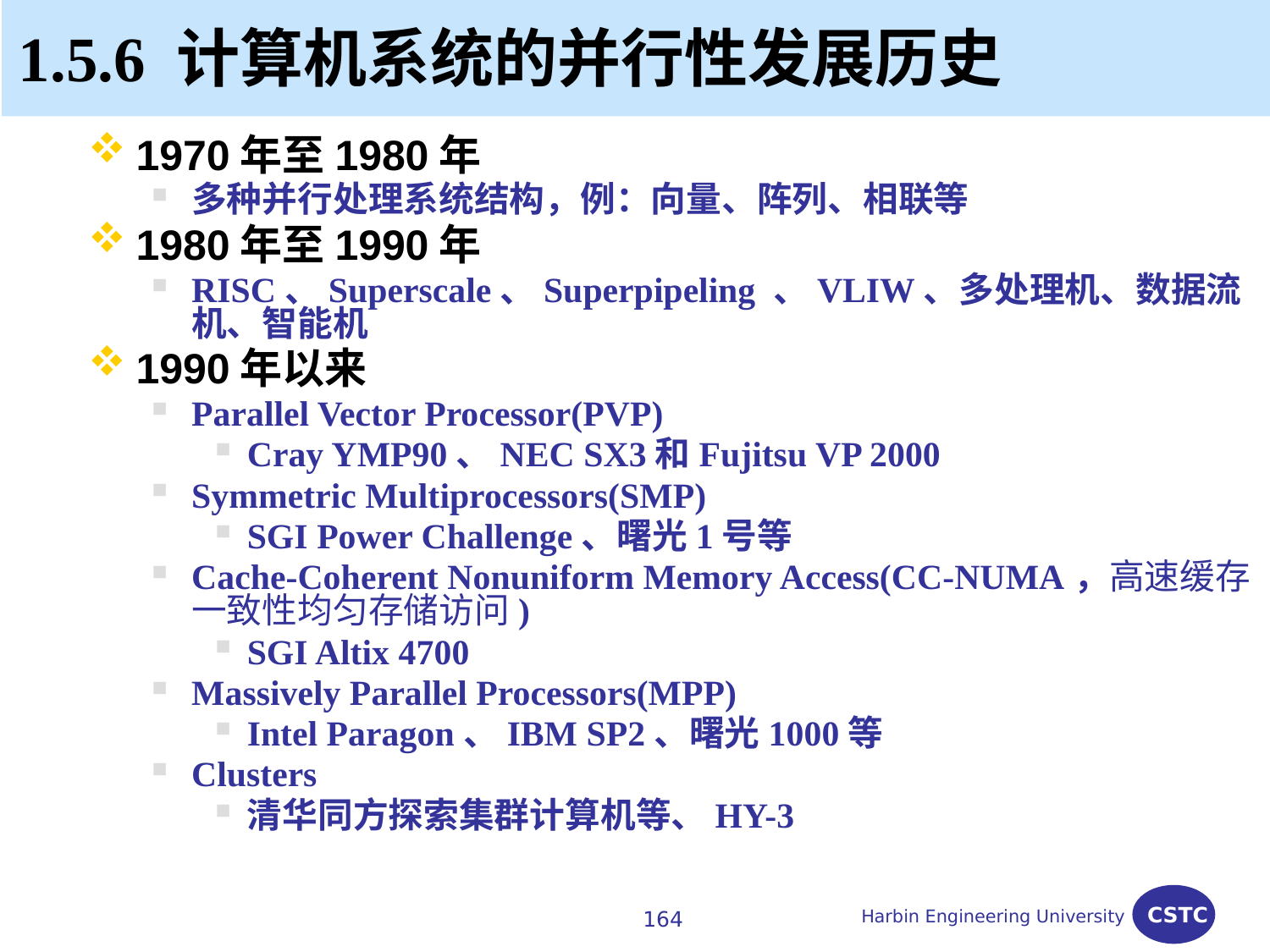

# 1.5.6 计算机系统的并行性发展历史
1970年至1980年
多种并行处理系统结构，例：向量、阵列、相联等
1980年至1990年
RISC、Superscale、Superpipeling 、VLIW、多处理机、数据流机、智能机
1990年以来
Parallel Vector Processor(PVP)
Cray YMP90、NEC SX3和Fujitsu VP 2000
Symmetric Multiprocessors(SMP)
SGI Power Challenge、曙光1号等
Cache-Coherent Nonuniform Memory Access(CC-NUMA，高速缓存一致性均匀存储访问)
SGI Altix 4700
Massively Parallel Processors(MPP)
Intel Paragon、IBM SP2、曙光1000等
Clusters
清华同方探索集群计算机等、HY-3
164
Harbin Engineering University